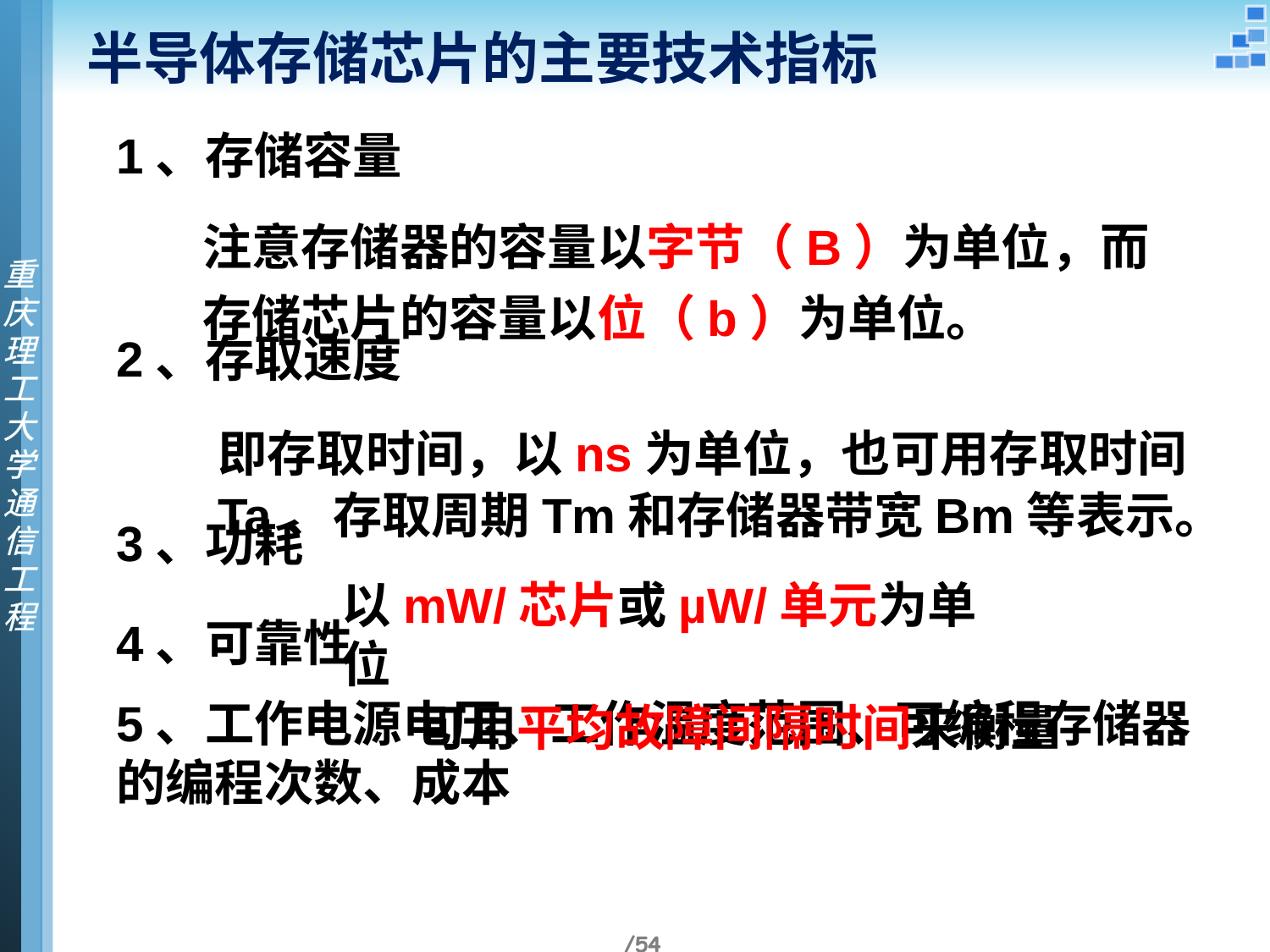

# 半导体存储芯片的主要技术指标
1、存储容量
2、存取速度
3、功耗
4、可靠性
5、工作电源电压、工作温度范围、可编程存储器的编程次数、成本
注意存储器的容量以字节（B）为单位，而存储芯片的容量以位（b）为单位。
即存取时间，以ns为单位，也可用存取时间Ta、存取周期Tm和存储器带宽Bm等表示。

以mW/芯片或µW/单元为单位
可用平均故障间隔时间来衡量

17
/54